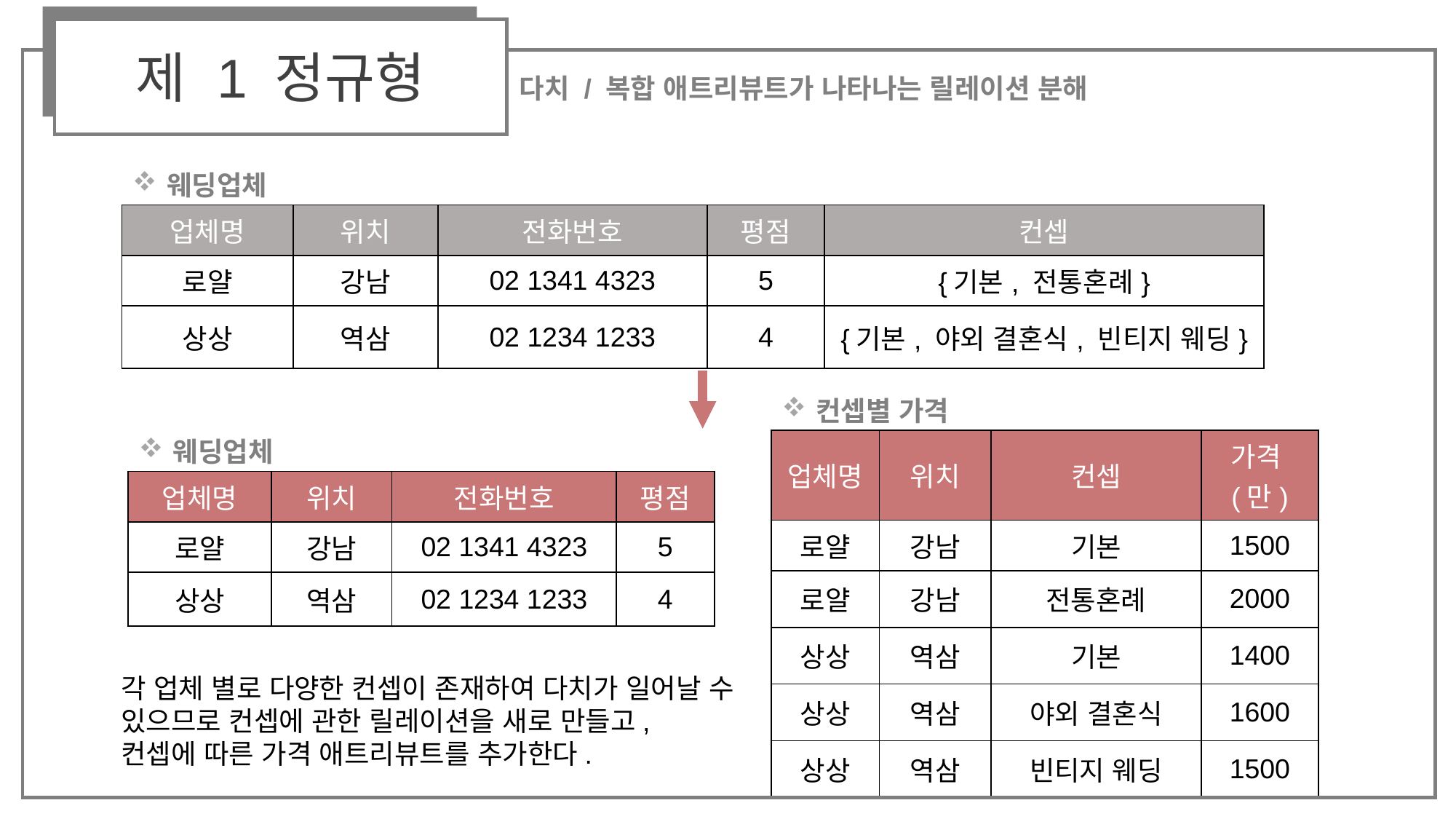

제 1 정규형
다치 / 복합 애트리뷰트가 나타나는 릴레이션 분해
웨딩업체
| 업체명 | 위치 | 전화번호 | 평점 | 컨셉 |
| --- | --- | --- | --- | --- |
| 로얄 | 강남 | 02 1341 4323 | 5 | {기본, 전통혼례} |
| 상상 | 역삼 | 02 1234 1233 | 4 | {기본, 야외 결혼식, 빈티지 웨딩} |
컨셉별 가격
웨딩업체
| 업체명 | 위치 | 컨셉 | 가격(만) |
| --- | --- | --- | --- |
| 로얄 | 강남 | 기본 | 1500 |
| 로얄 | 강남 | 전통혼례 | 2000 |
| 상상 | 역삼 | 기본 | 1400 |
| 상상 | 역삼 | 야외 결혼식 | 1600 |
| 상상 | 역삼 | 빈티지 웨딩 | 1500 |
| 업체명 | 위치 | 전화번호 | 평점 |
| --- | --- | --- | --- |
| 로얄 | 강남 | 02 1341 4323 | 5 |
| 상상 | 역삼 | 02 1234 1233 | 4 |
각 업체 별로 다양한 컨셉이 존재하여 다치가 일어날 수 있으므로 컨셉에 관한 릴레이션을 새로 만들고, 컨셉에 따른 가격 애트리뷰트를 추가한다.